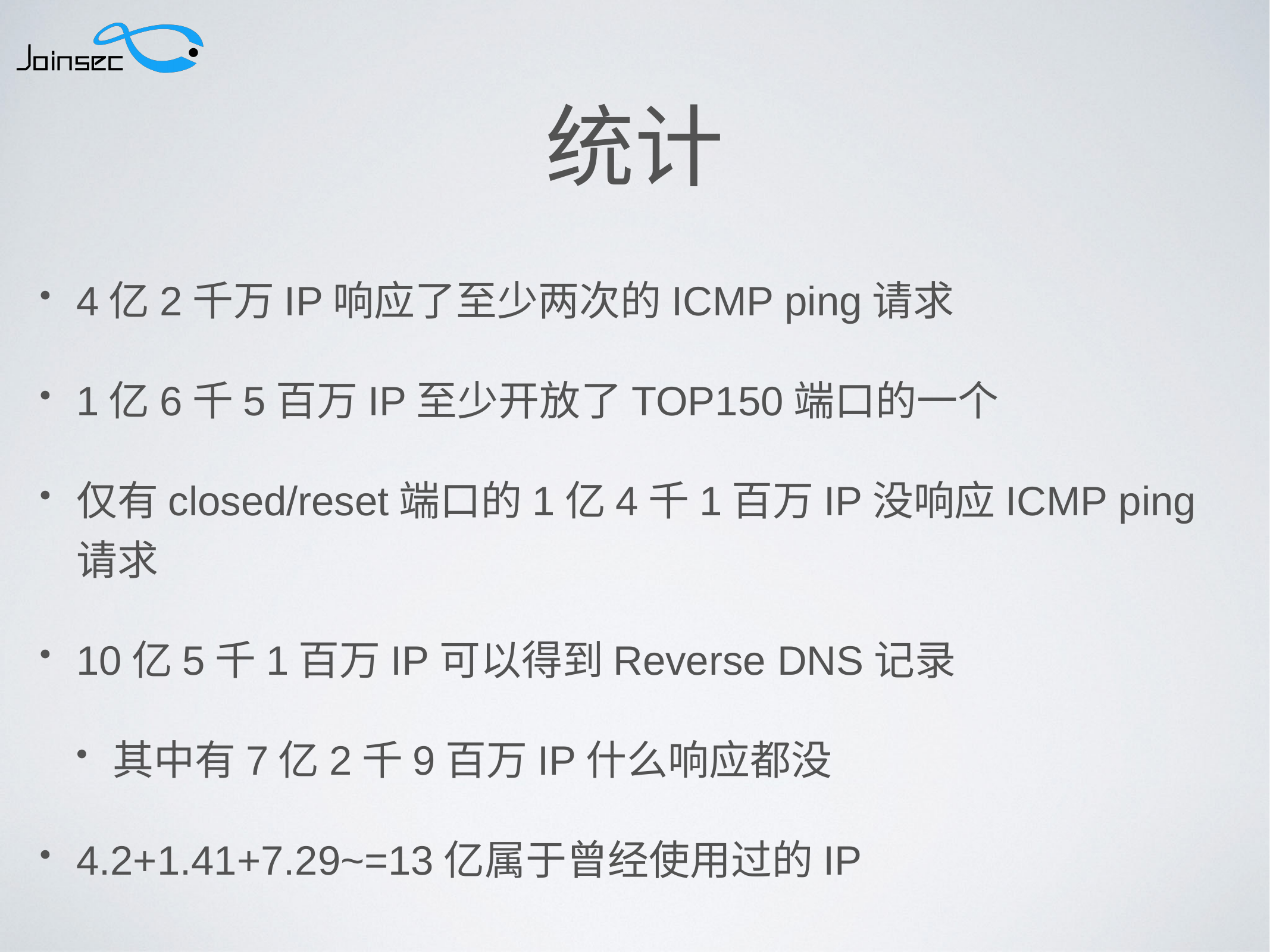

# 统计
4亿2千万IP响应了至少两次的ICMP ping请求
1亿6千5百万IP至少开放了TOP150端口的一个
仅有closed/reset端口的1亿4千1百万IP没响应ICMP ping请求
10亿5千1百万IP可以得到Reverse DNS记录
其中有7亿2千9百万IP什么响应都没
4.2+1.41+7.29~=13亿属于曾经使用过的IP